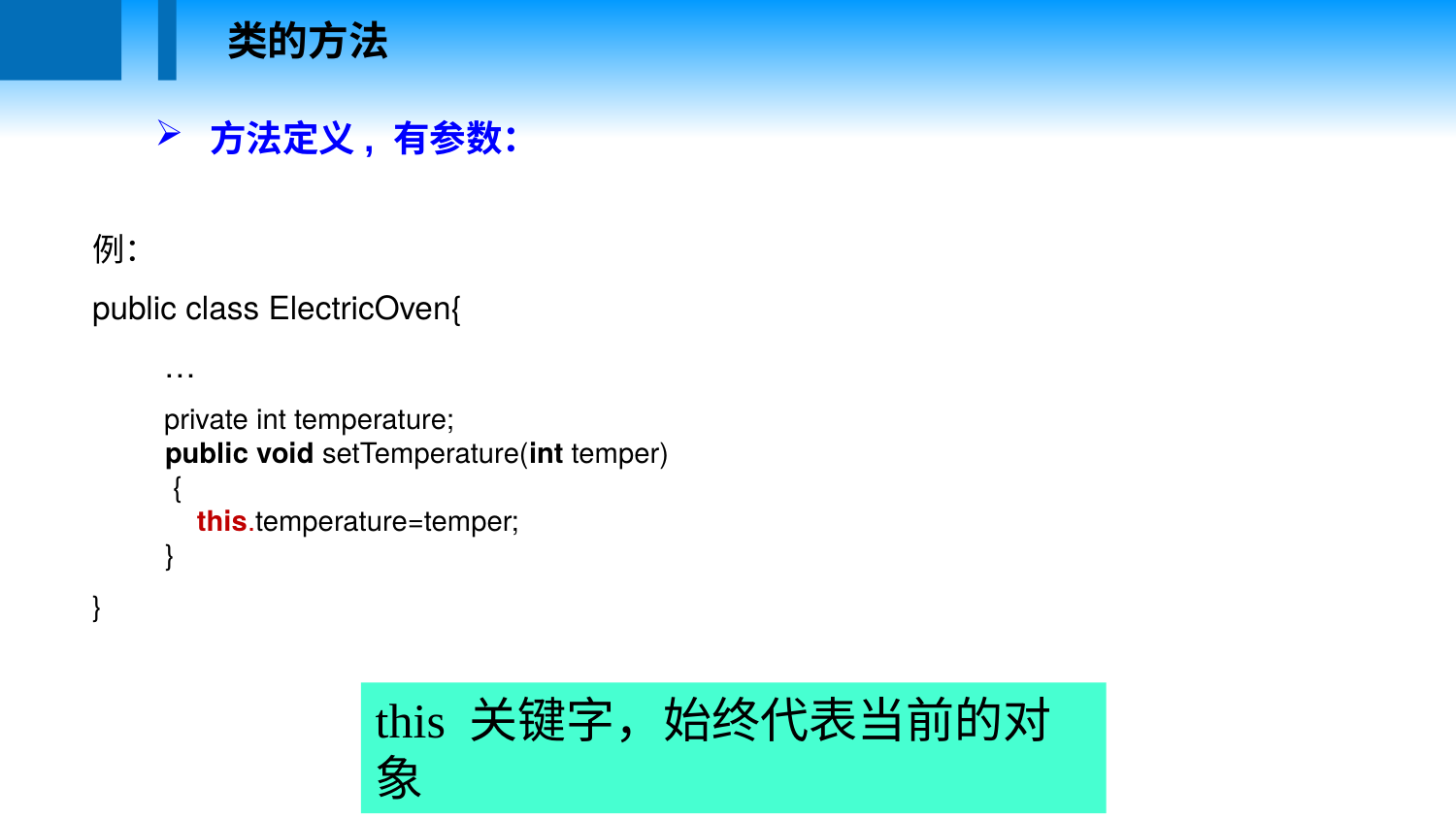

类的方法
方法定义, 有参数：
例：
public class ElectricOven{
        …
         private int temperature;
public void setTemperature(int temper)
 {
    this.temperature=temper;
}
}

this 关键字，始终代表当前的对象